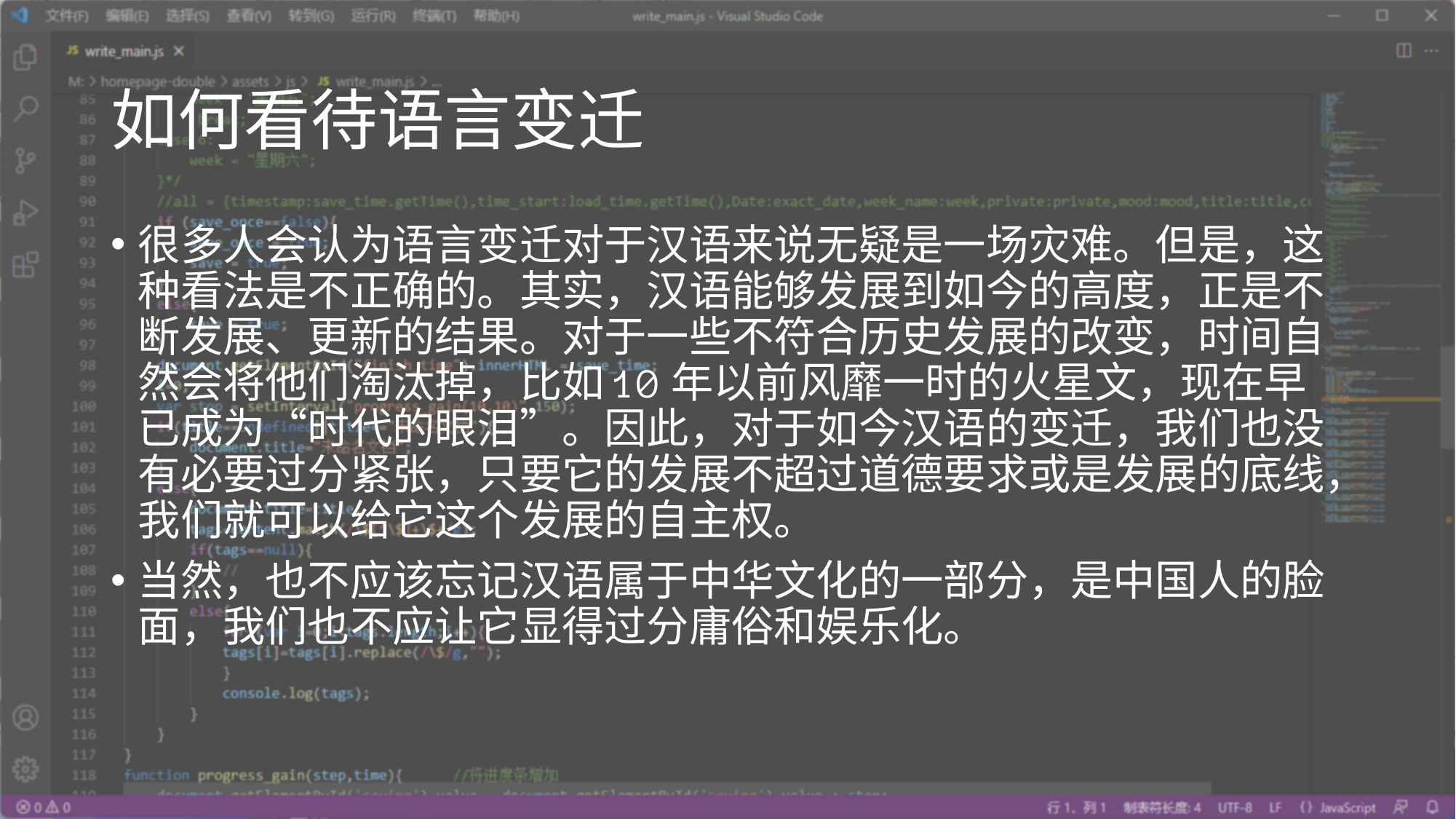

# 如何看待语言变迁
很多人会认为语言变迁对于汉语来说无疑是一场灾难。但是，这种看法是不正确的。其实，汉语能够发展到如今的高度，正是不断发展、更新的结果。对于一些不符合历史发展的改变，时间自然会将他们淘汰掉，比如10年以前风靡一时的火星文，现在早已成为“时代的眼泪”。因此，对于如今汉语的变迁，我们也没有必要过分紧张，只要它的发展不超过道德要求或是发展的底线，我们就可以给它这个发展的自主权。
当然，也不应该忘记汉语属于中华文化的一部分，是中国人的脸面，我们也不应让它显得过分庸俗和娱乐化。